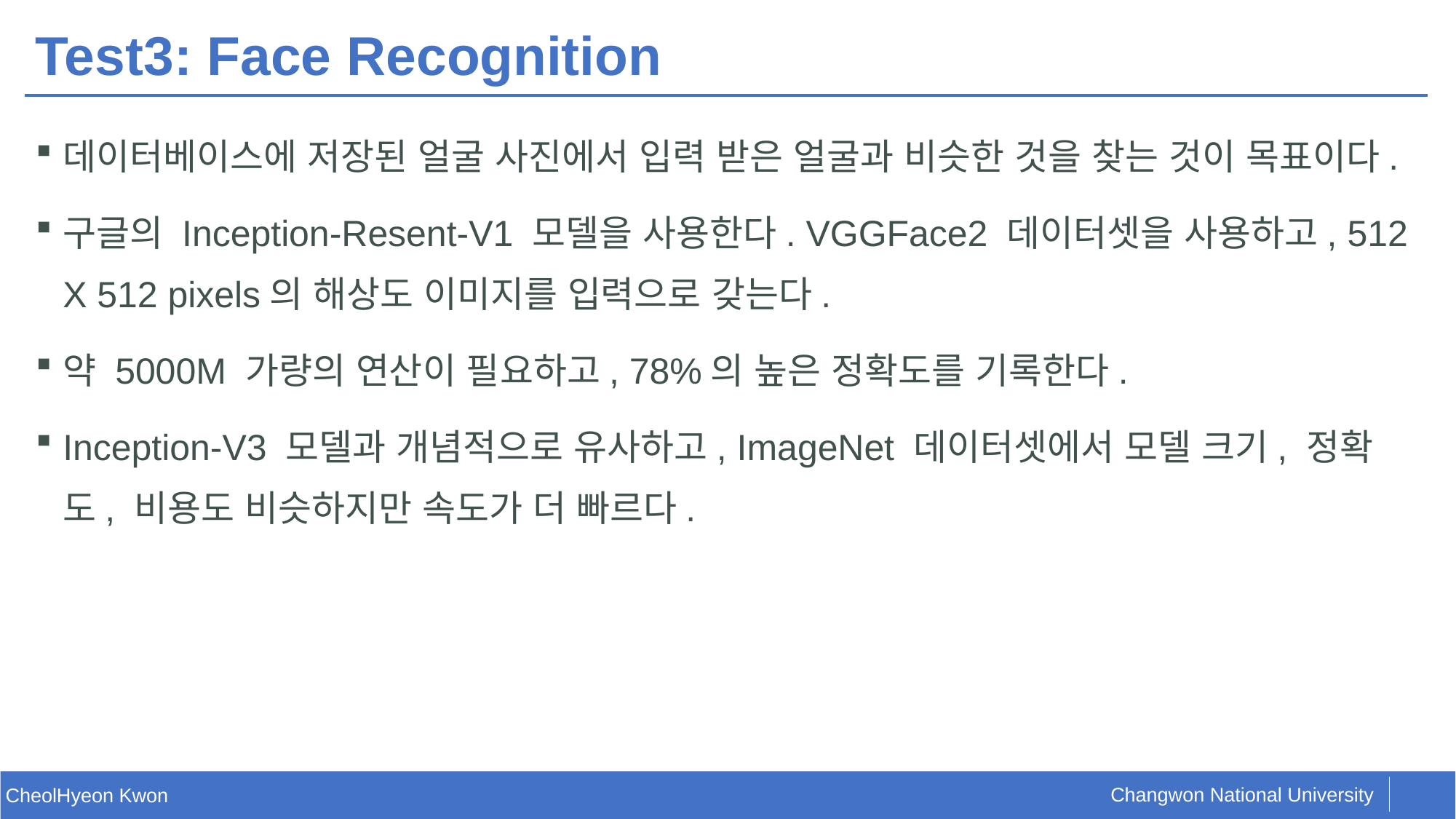

# Test3: Face Recognition
데이터베이스에 저장된 얼굴 사진에서 입력 받은 얼굴과 비슷한 것을 찾는 것이 목표이다.
구글의 Inception-Resent-V1 모델을 사용한다. VGGFace2 데이터셋을 사용하고, 512 X 512 pixels의 해상도 이미지를 입력으로 갖는다.
약 5000M 가량의 연산이 필요하고, 78%의 높은 정확도를 기록한다.
Inception-V3 모델과 개념적으로 유사하고, ImageNet 데이터셋에서 모델 크기, 정확도, 비용도 비슷하지만 속도가 더 빠르다.